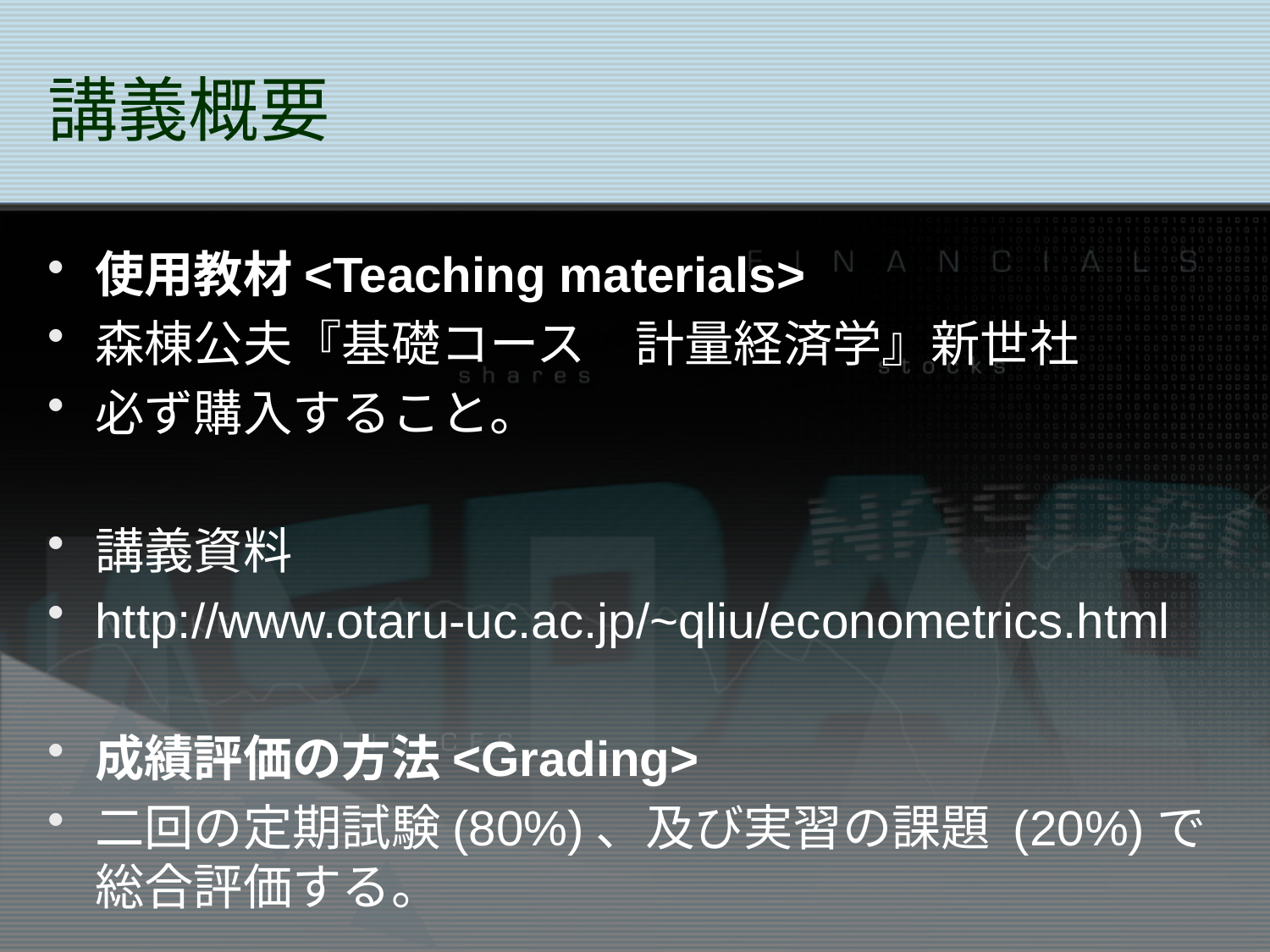

# 講義概要
使用教材<Teaching materials>
森棟公夫『基礎コース　計量経済学』新世社
必ず購入すること。

講義資料
http://www.otaru-uc.ac.jp/~qliu/econometrics.html

成績評価の方法<Grading>
二回の定期試験(80%)、及び実習の課題 (20%)で総合評価する。